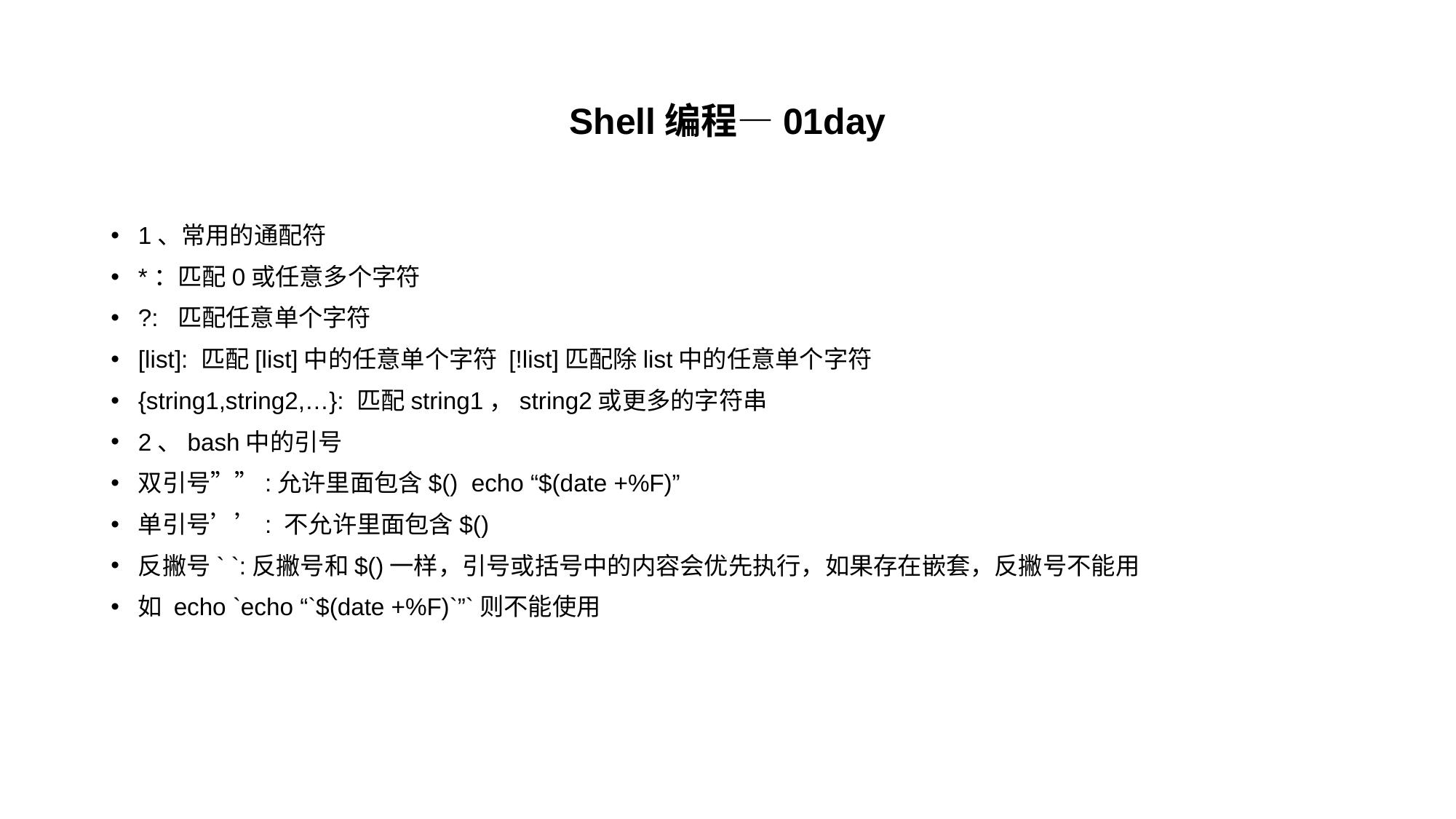

# Shell编程—01day
1、常用的通配符
*：匹配0或任意多个字符
?:  匹配任意单个字符
[list]: 匹配[list]中的任意单个字符 [!list]匹配除list中的任意单个字符
{string1,string2,…}: 匹配string1，string2或更多的字符串
2、bash中的引号
双引号””:允许里面包含$()  echo “$(date +%F)”
单引号’’: 不允许里面包含$()
反撇号` `:反撇号和$()一样，引号或括号中的内容会优先执行，如果存在嵌套，反撇号不能用
如 echo `echo “`$(date +%F)`”`则不能使用